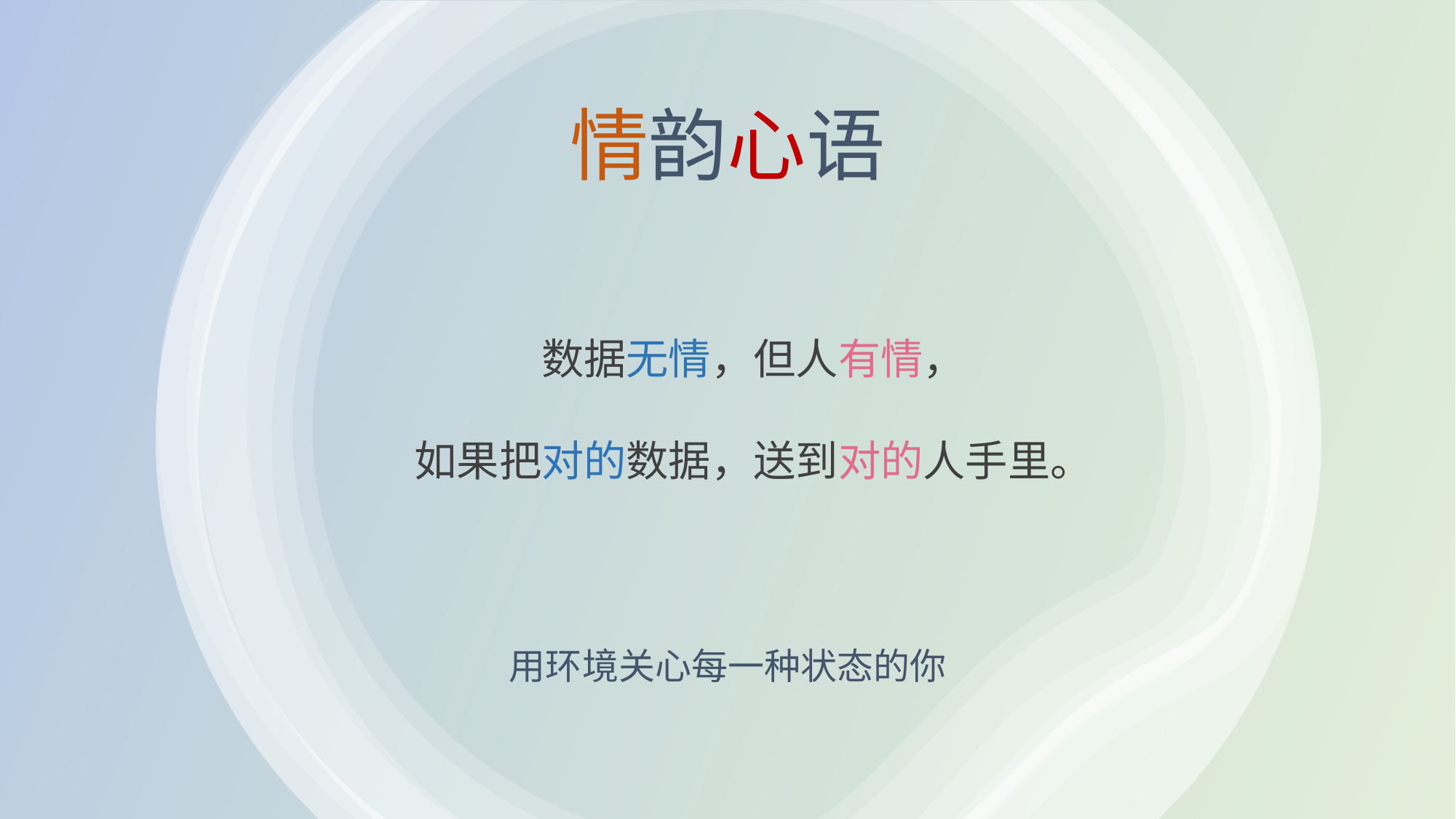

# 情韵心语
数据无情，但人有情，

如果把对的数据，送到对的人手里。
用环境关心每一种状态的你